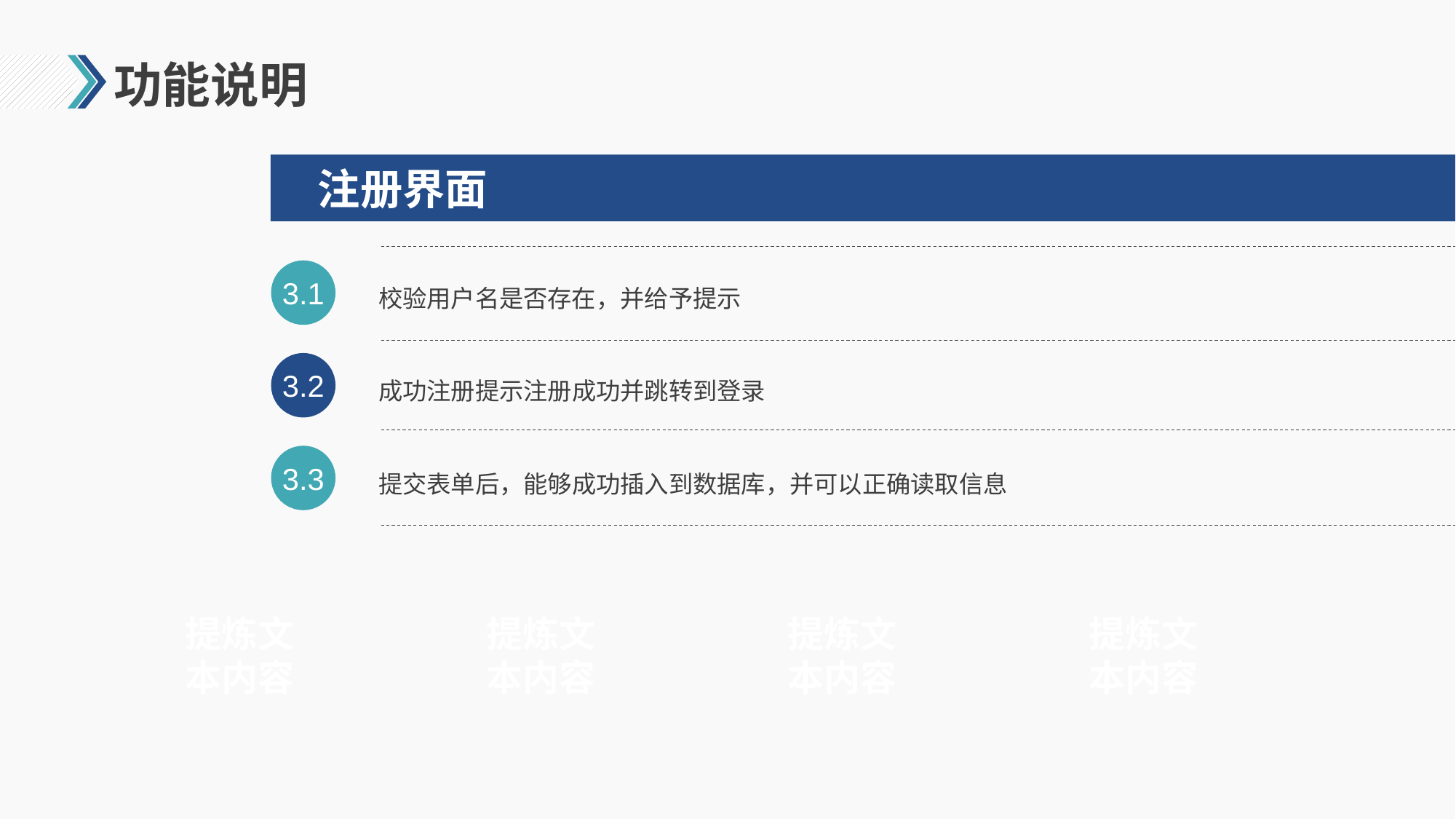

# 功能说明
注册界面
3.1
校验用户名是否存在，并给予提示
3.2
成功注册提示注册成功并跳转到登录
3.3
提交表单后，能够成功插入到数据库，并可以正确读取信息
提炼文本内容
提炼文本内容
提炼文本内容
提炼文本内容